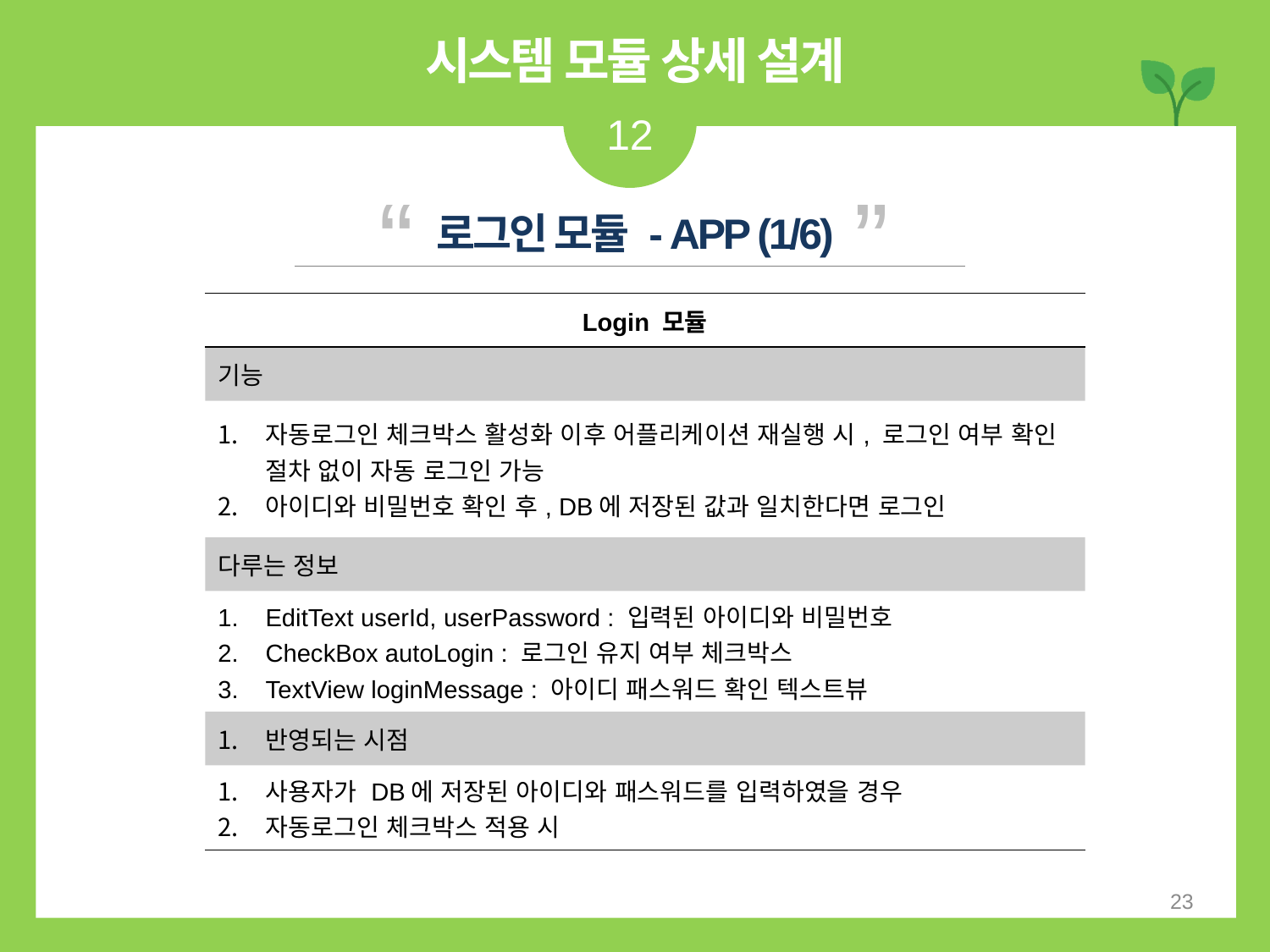

시스템 모듈 상세 설계

12

“               ”
로그인 모듈 - APP (1/6)
| Login 모듈 |
| --- |
| 기능 |
| 자동로그인 체크박스 활성화 이후 어플리케이션 재실행 시, 로그인 여부 확인 절차 없이 자동 로그인 가능 아이디와 비밀번호 확인 후, DB에 저장된 값과 일치한다면 로그인 |
| 다루는 정보 |
| EditText userId, userPassword : 입력된 아이디와 비밀번호 CheckBox autoLogin : 로그인 유지 여부 체크박스 TextView loginMessage : 아이디 패스워드 확인 텍스트뷰 |
| 반영되는 시점 |
| 사용자가 DB에 저장된 아이디와 패스워드를 입력하였을 경우 자동로그인 체크박스 적용 시 |
23